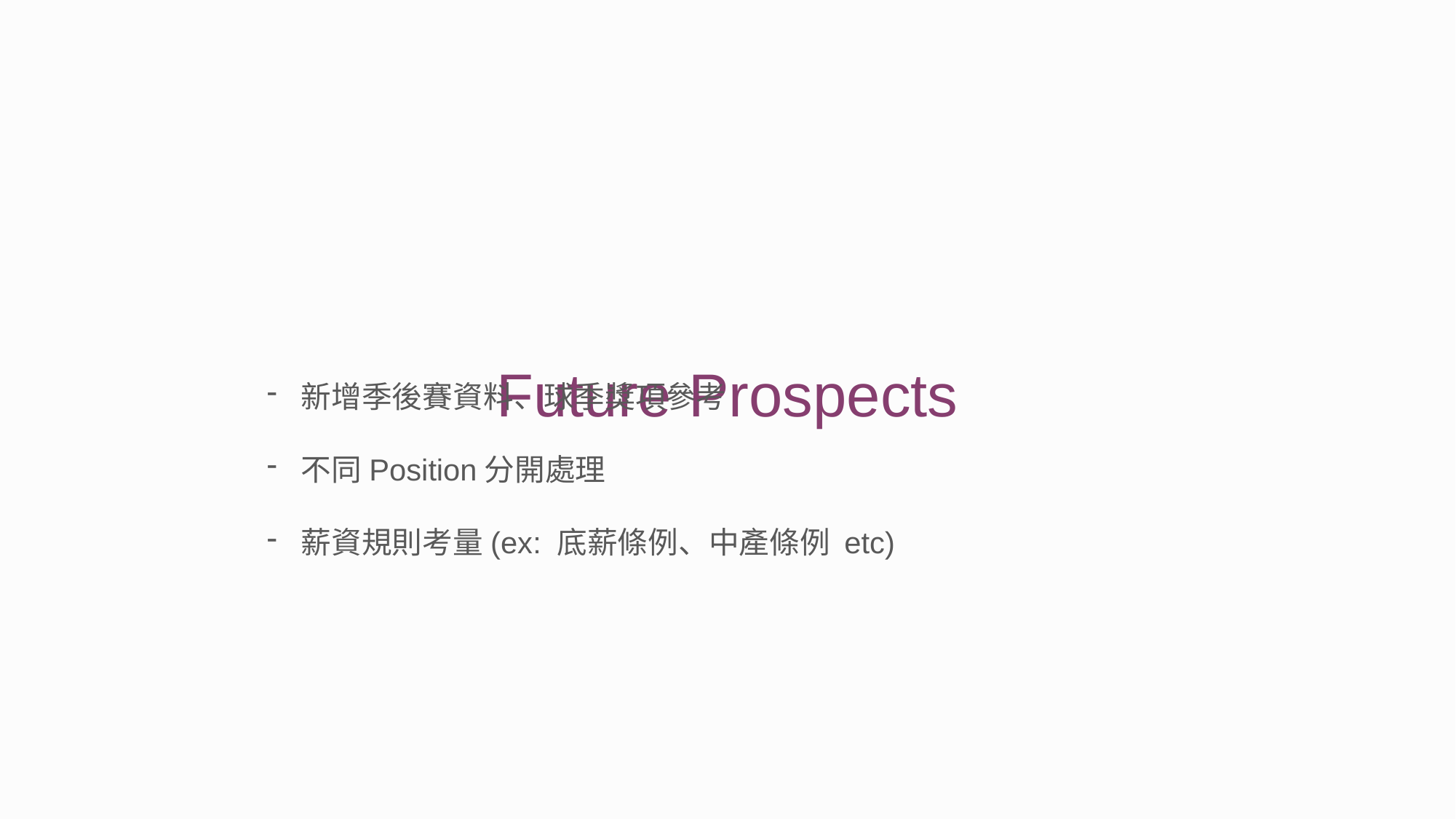

新增季後賽資料、球季獎項參考

不同Position分開處理

薪資規則考量(ex: 底薪條例、中產條例 etc)

Future Prospects